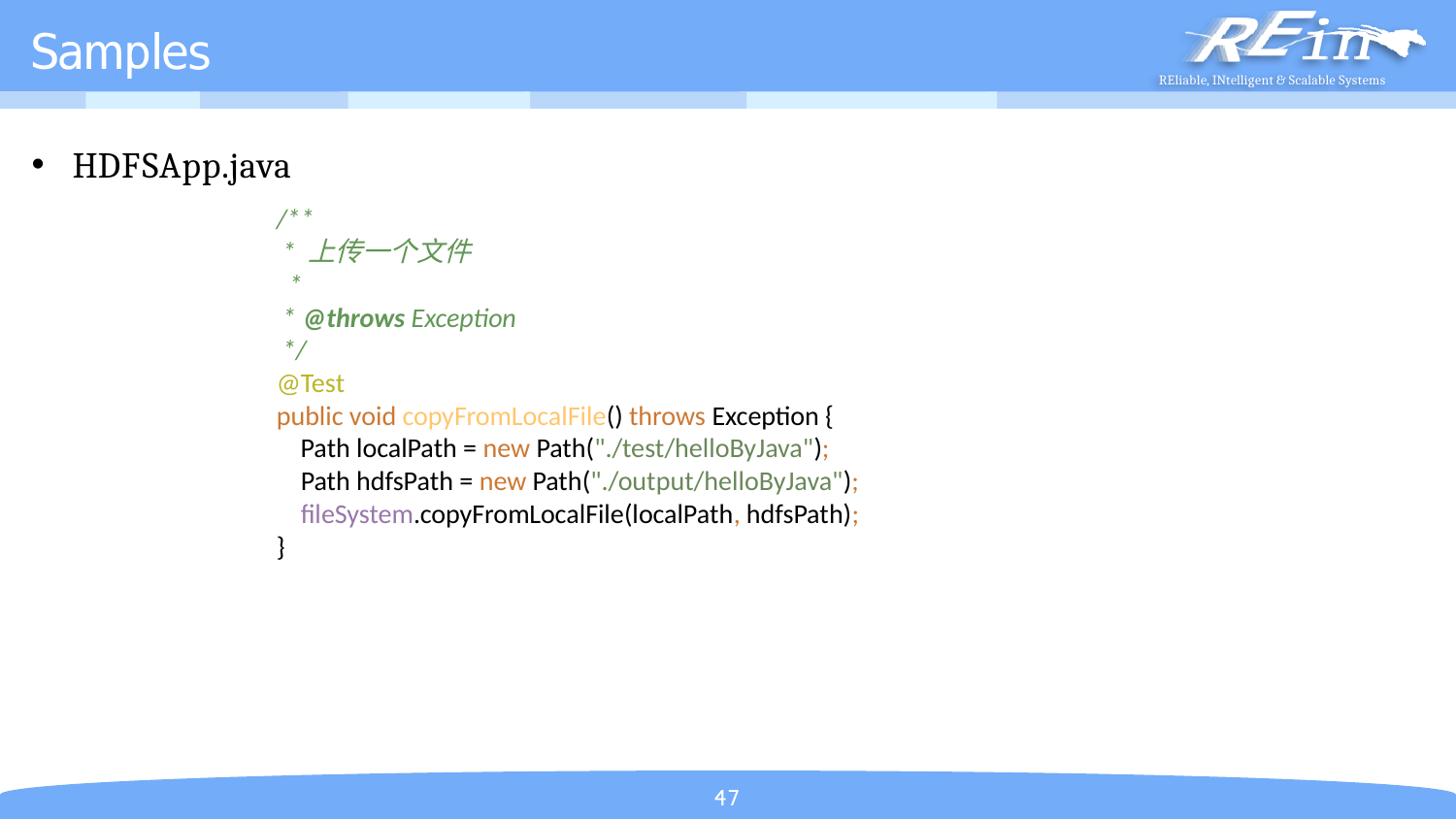

# Samples
HDFSApp.java
    /**
     * 上传一个文件
     *
     * @throws Exception
     */
    @Test
    public void copyFromLocalFile() throws Exception {
        Path localPath = new Path("./test/helloByJava");
        Path hdfsPath = new Path("./output/helloByJava");
        fileSystem.copyFromLocalFile(localPath, hdfsPath);
    }
47